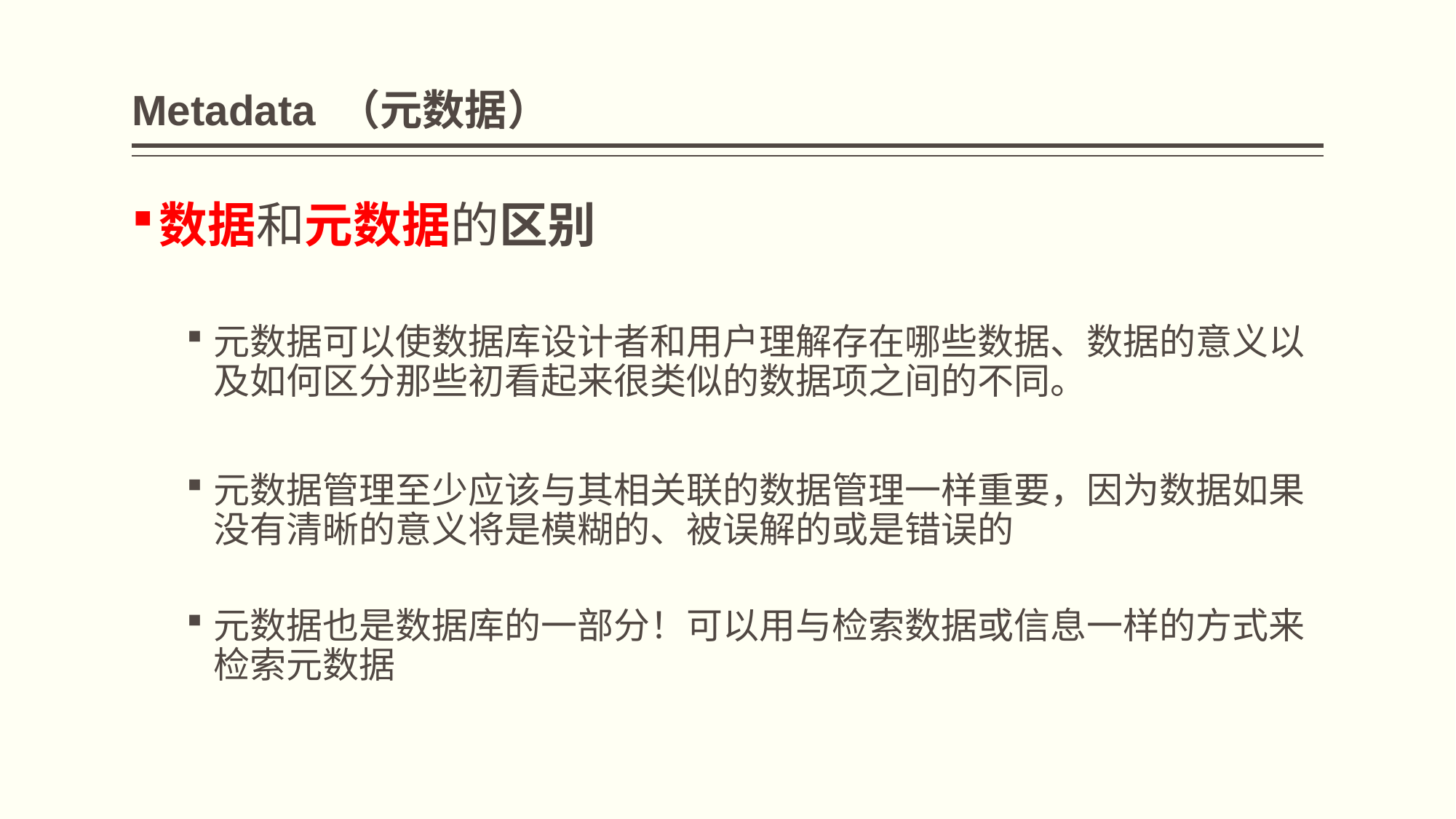

# Metadata （元数据）
数据和元数据的区别

元数据可以使数据库设计者和用户理解存在哪些数据、数据的意义以及如何区分那些初看起来很类似的数据项之间的不同。

元数据管理至少应该与其相关联的数据管理一样重要，因为数据如果没有清晰的意义将是模糊的、被误解的或是错误的

元数据也是数据库的一部分！可以用与检索数据或信息一样的方式来检索元数据